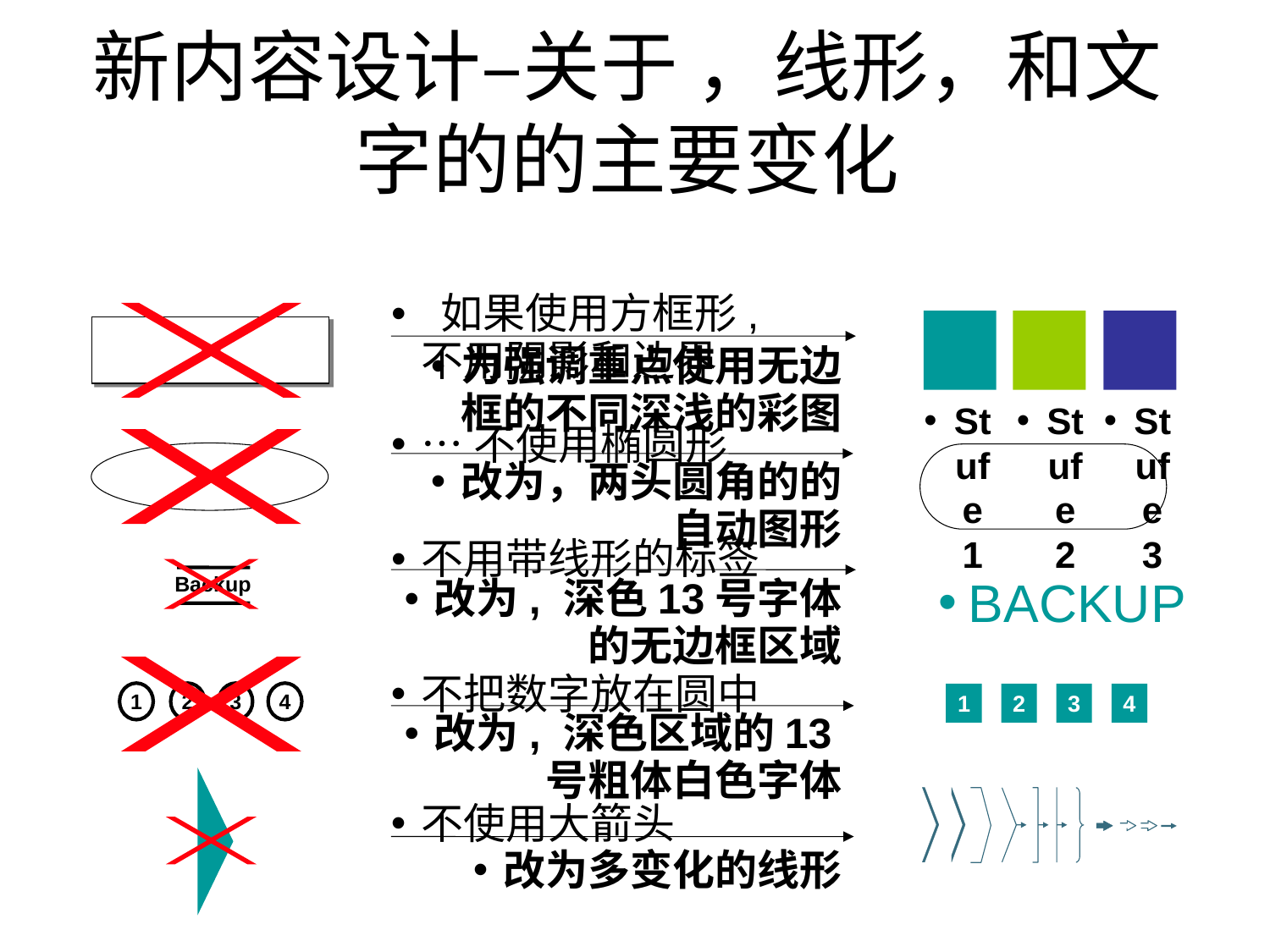

新内容设计–关于 ，线形，和文字的的主要变化
 如果使用方框形,不用阴影和边界

为强调重点使用无边框的不同深浅的彩图
Stufe 1
Stufe 2
Stufe 3
…不使用椭圆形

改为，两头圆角的的自动图形
不用带线形的标签

Backup

BACKUP
改为, 深色13号字体的无边框区域

不把数字放在圆中
1
2
3
4
1
2
3
4

改为, 深色区域的13号粗体白色字体

不使用大箭头

改为多变化的线形